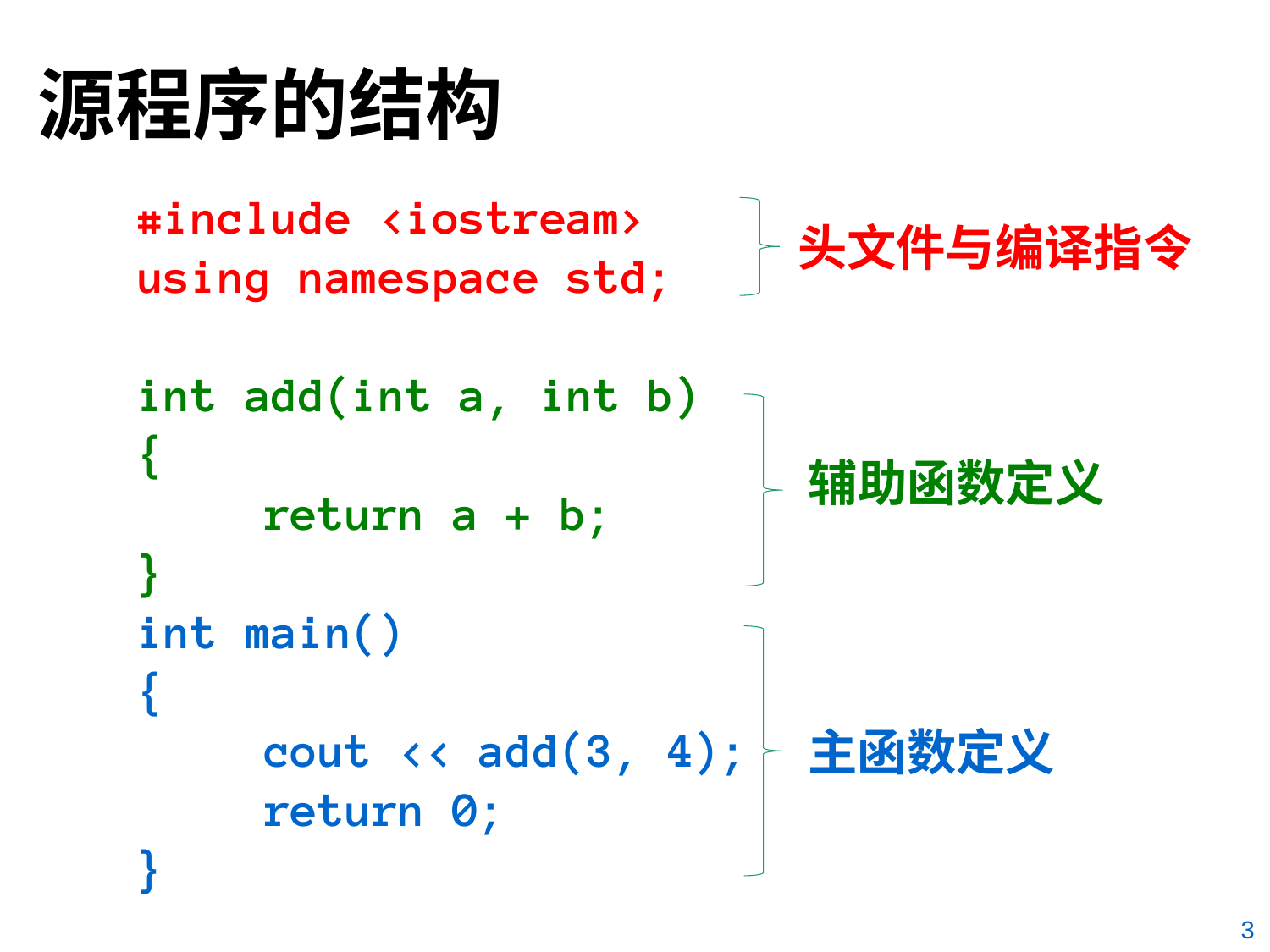

# 源程序的结构
#include <iostream>
using namespace std;

int add(int a, int b)
{
	return a + b;
}
int main()
{
	cout << add(3, 4);
	return 0;
}

头文件与编译指令

辅助函数定义

主函数定义
3